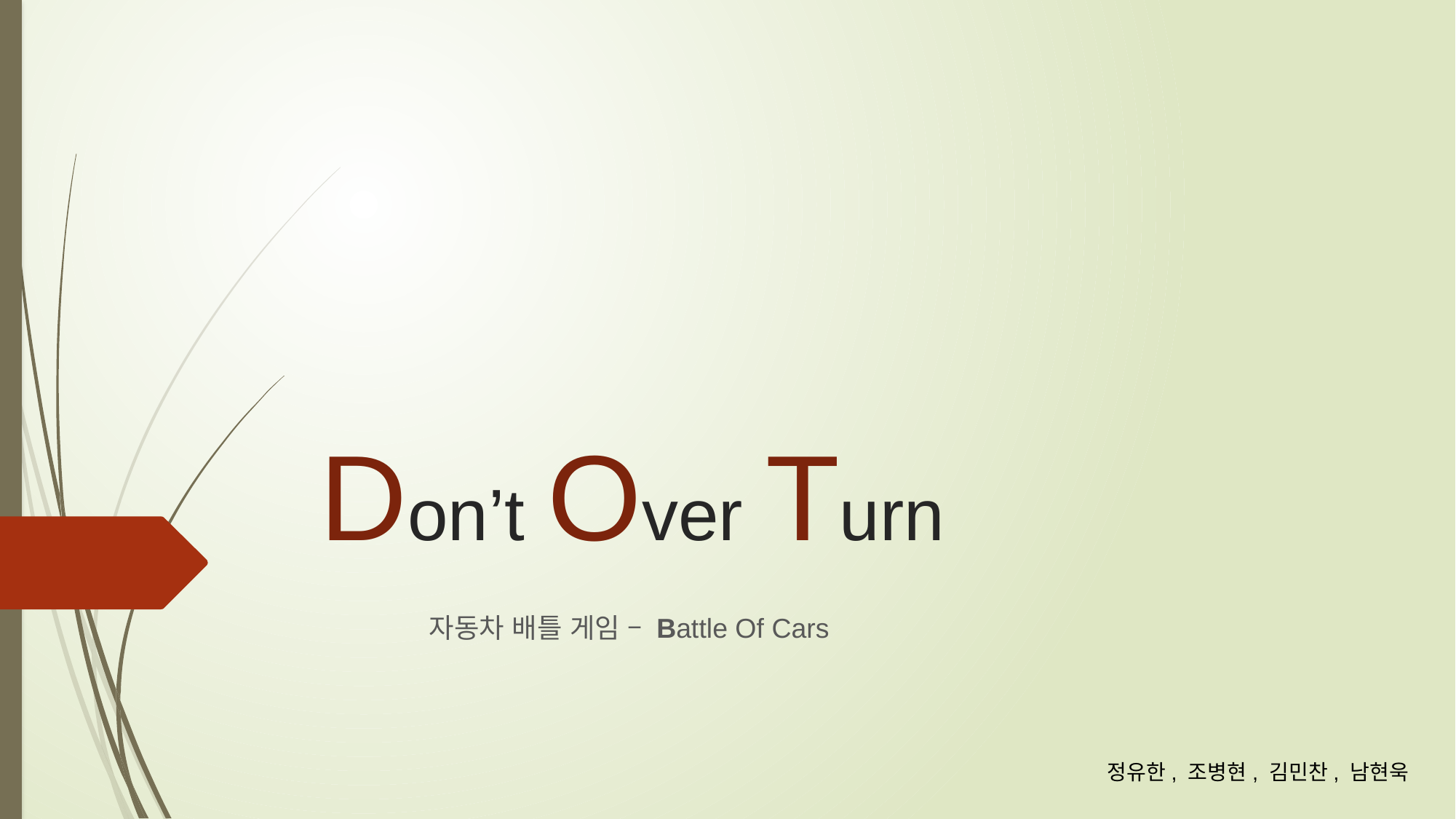

# Don’t Over Turn
	자동차 배틀 게임 – Battle Of Cars
정유한, 조병현, 김민찬, 남현욱